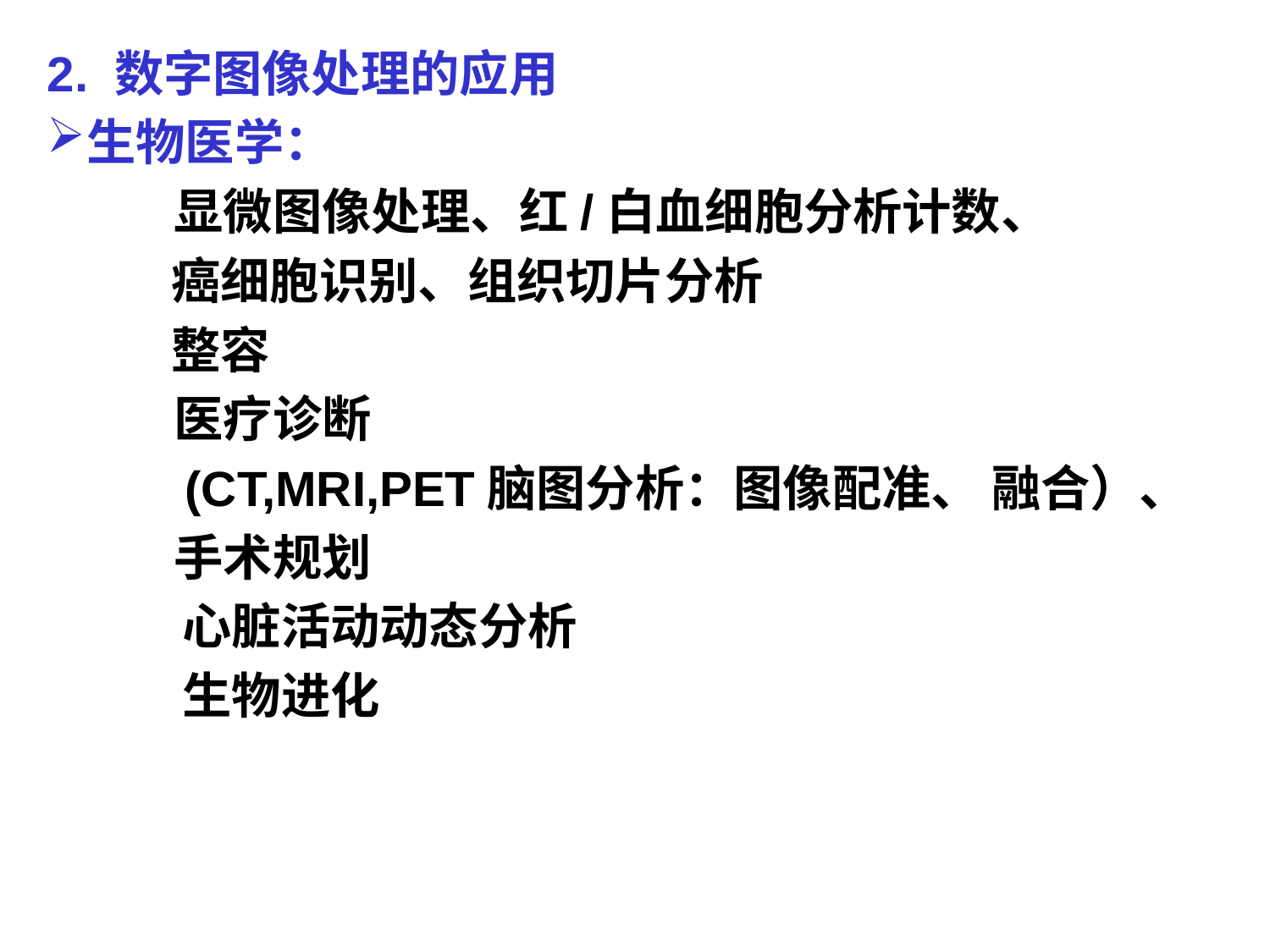

2. 数字图像处理的应用
生物医学：
          	显微图像处理、红/白血细胞分析计数、
          癌细胞识别、组织切片分析
          整容
         	医疗诊断
          (CT,MRI,PET脑图分析：图像配准、 融合）、
         	手术规划
           心脏活动动态分析
           生物进化